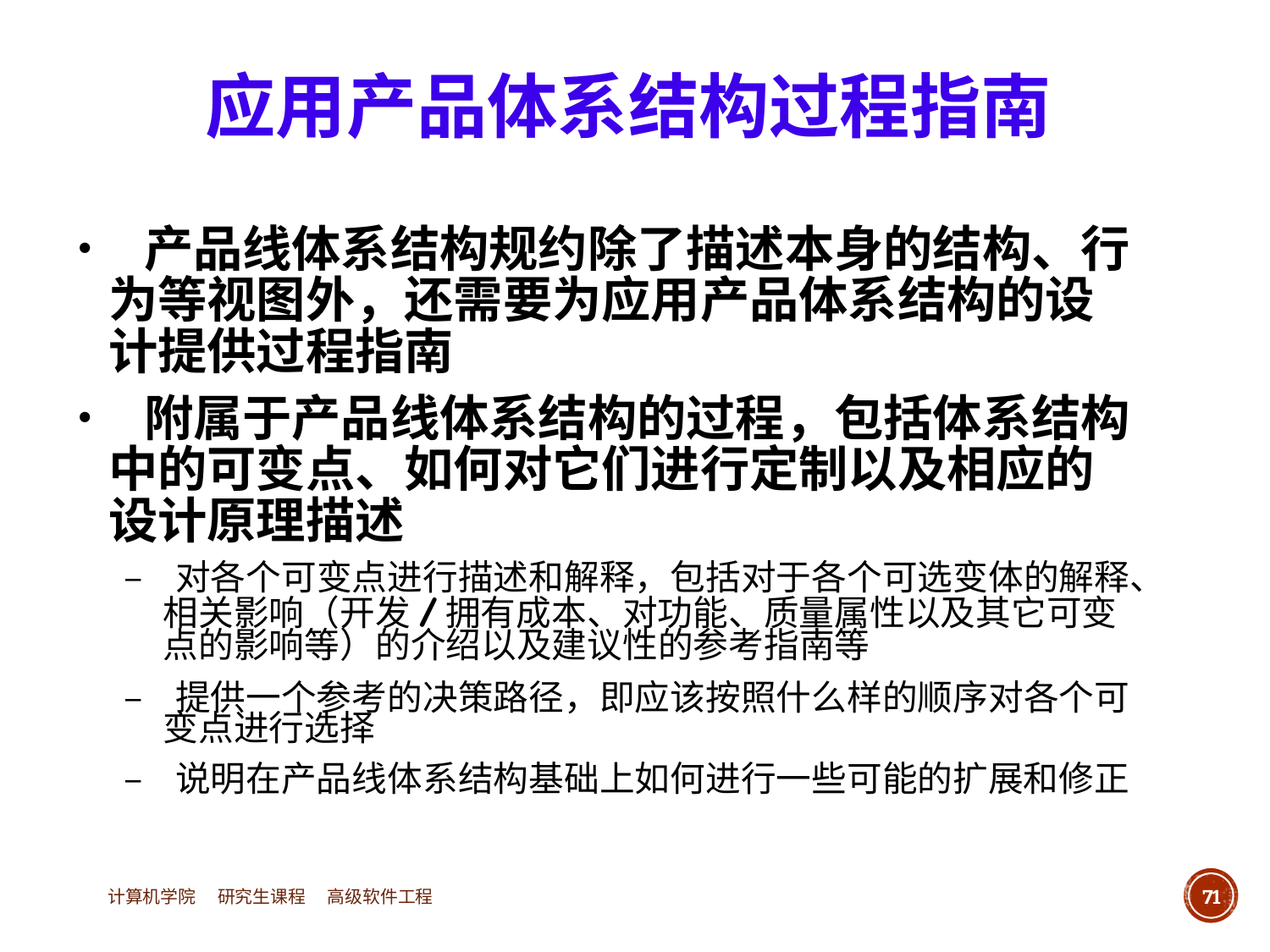

应用产品体系结构过程指南

•  产品线体系结构规约除了描述本身的结构、行
	为等视图外，还需要为应用产品体系结构的设
	计提供过程指南
•  附属于产品线体系结构的过程，包括体系结构
	中的可变点、如何对它们进行定制以及相应的
	设计原理描述
		–   对各个可变点进行描述和解释，包括对于各个可选变体的解释、
			相关影响（开发/拥有成本、对功能、质量属性以及其它可变
			点的影响等）的介绍以及建议性的参考指南等
		–   提供一个参考的决策路径，即应该按照什么样的顺序对各个可
			变点进行选择
		–   说明在产品线体系结构基础上如何进行一些可能的扩展和修正
计算机学院    研究生课程    高级软件工程
71